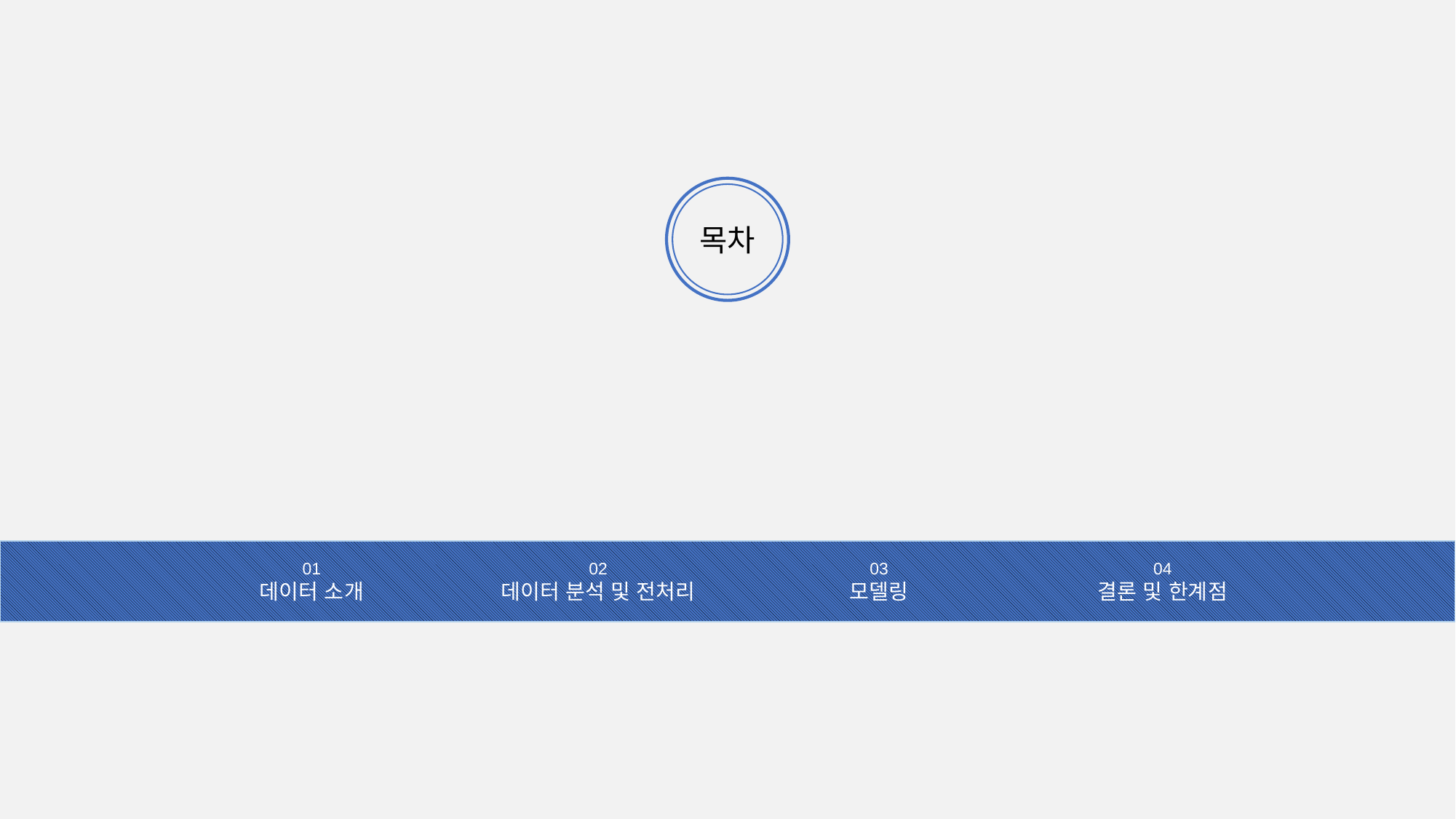

목차

01
데이터 소개

02
데이터 분석 및 전처리
03
모델링

04
결론 및 한계점